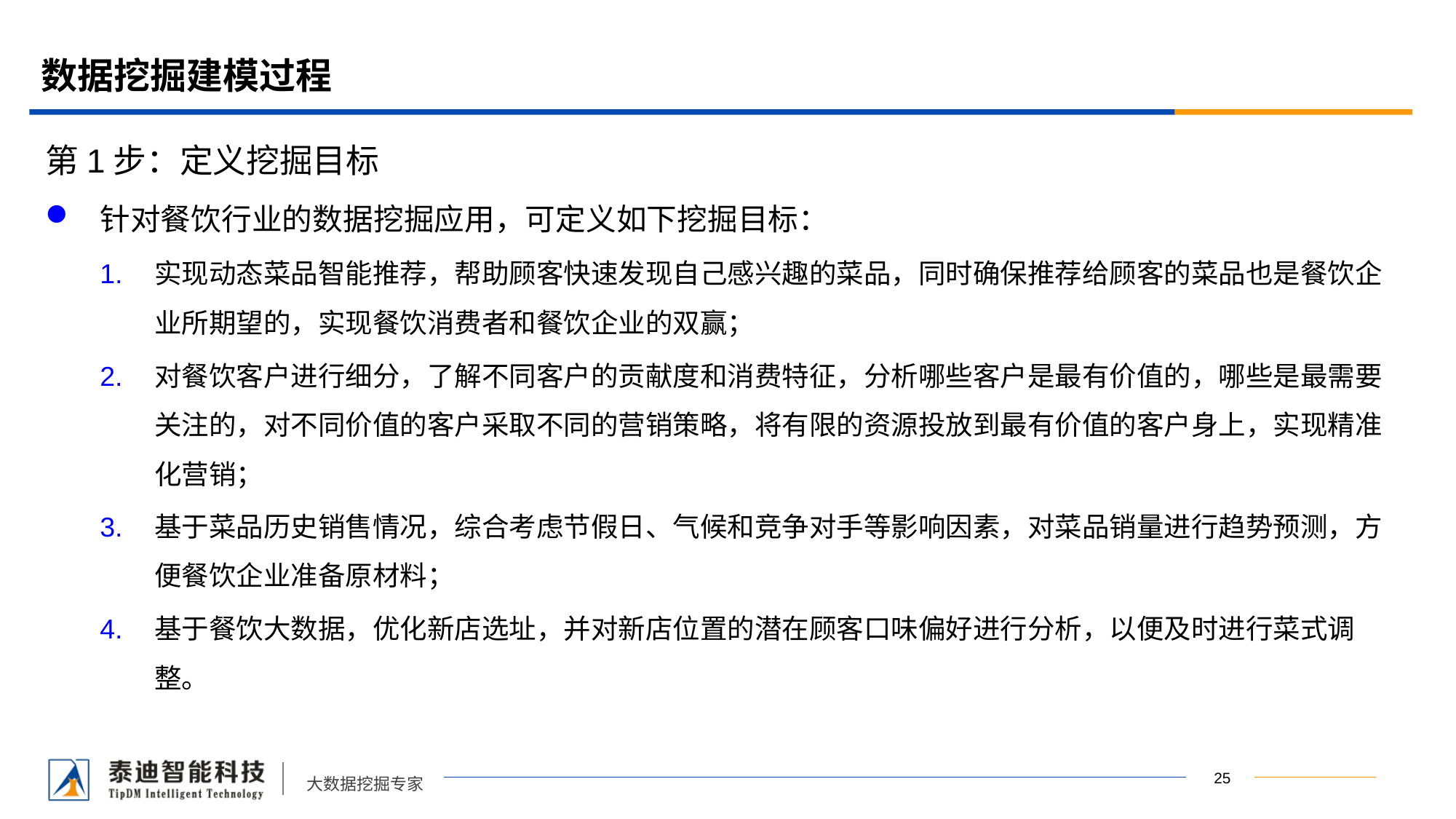

# 数据挖掘建模过程
第1步：定义挖掘目标
针对餐饮行业的数据挖掘应用，可定义如下挖掘目标：
实现动态菜品智能推荐，帮助顾客快速发现自己感兴趣的菜品，同时确保推荐给顾客的菜品也是餐饮企业所期望的，实现餐饮消费者和餐饮企业的双赢；
对餐饮客户进行细分，了解不同客户的贡献度和消费特征，分析哪些客户是最有价值的，哪些是最需要关注的，对不同价值的客户采取不同的营销策略，将有限的资源投放到最有价值的客户身上，实现精准化营销；
基于菜品历史销售情况，综合考虑节假日、气候和竞争对手等影响因素，对菜品销量进行趋势预测，方便餐饮企业准备原材料；
基于餐饮大数据，优化新店选址，并对新店位置的潜在顾客口味偏好进行分析，以便及时进行菜式调整。